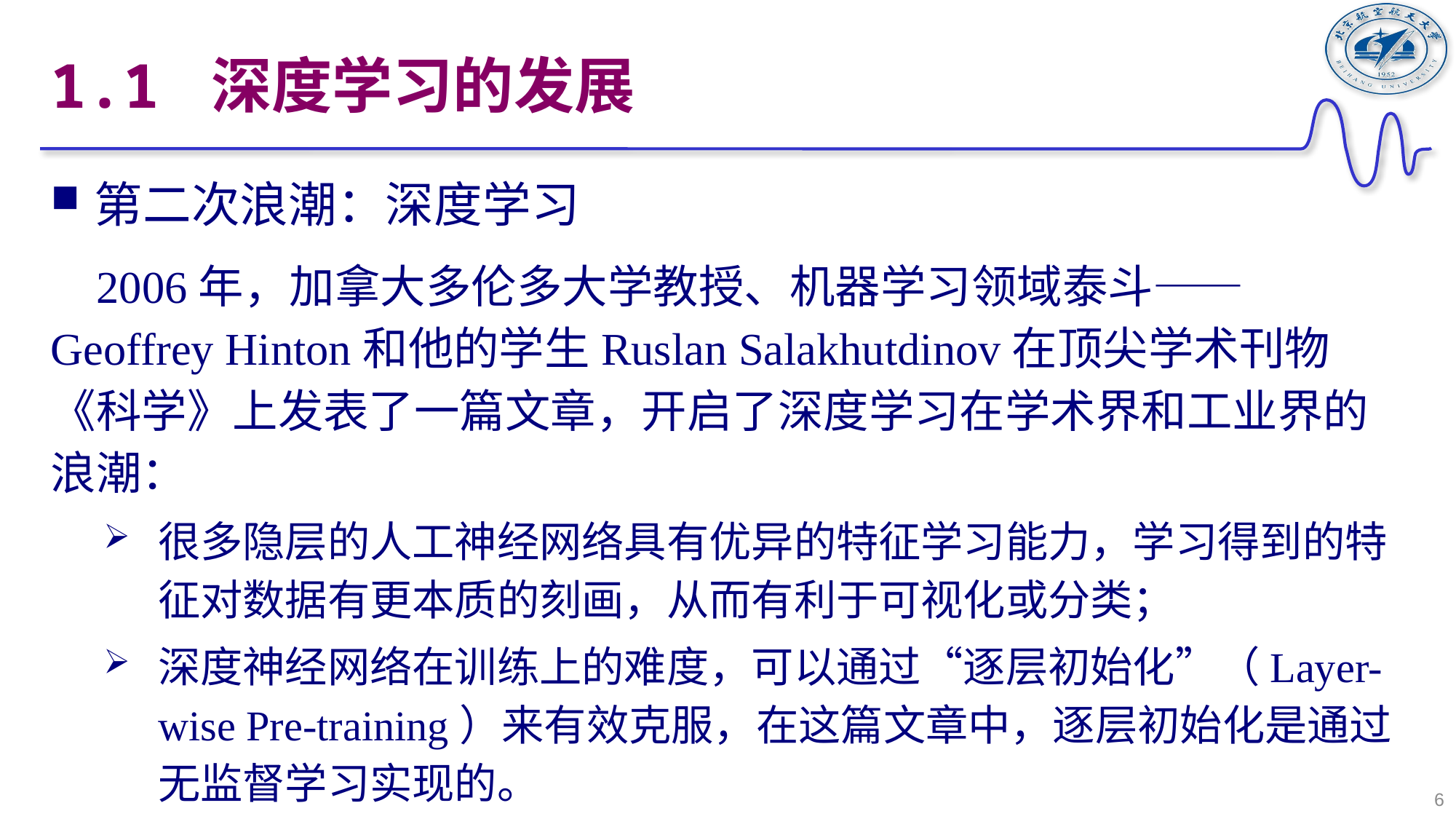

# 1.1 深度学习的发展
第二次浪潮：深度学习
    2006年，加拿大多伦多大学教授、机器学习领域泰斗——Geoffrey Hinton和他的学生Ruslan Salakhutdinov在顶尖学术刊物《科学》上发表了一篇文章，开启了深度学习在学术界和工业界的浪潮：
很多隐层的人工神经网络具有优异的特征学习能力，学习得到的特征对数据有更本质的刻画，从而有利于可视化或分类；
深度神经网络在训练上的难度，可以通过“逐层初始化”（Layer-wise Pre-training）来有效克服，在这篇文章中，逐层初始化是通过无监督学习实现的。
6